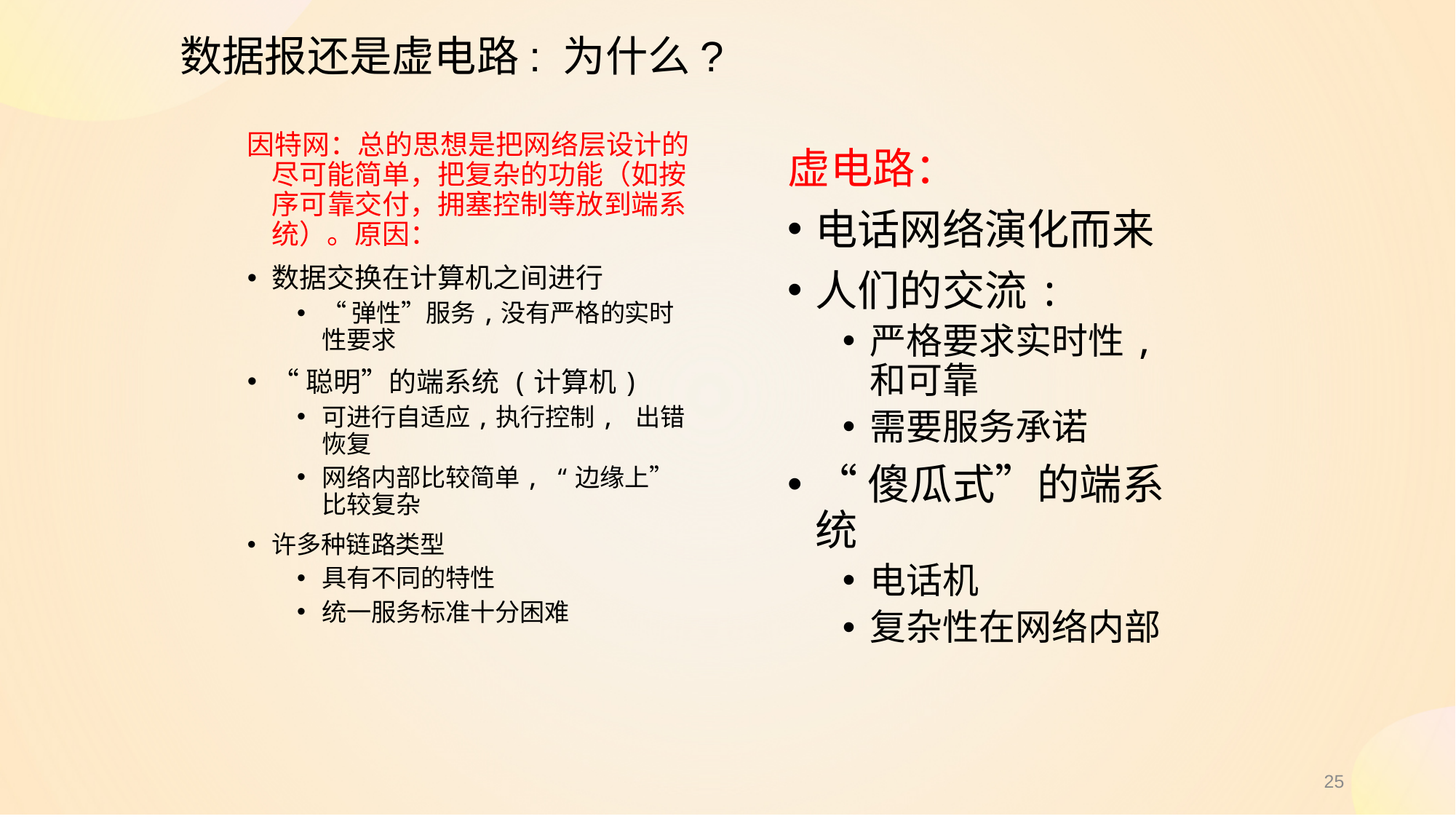

# 数据报还是虚电路: 为什么?
因特网：总的思想是把网络层设计的尽可能简单，把复杂的功能（如按序可靠交付，拥塞控制等放到端系统）。原因：
数据交换在计算机之间进行
“弹性”服务,没有严格的实时性要求
“聪明”的端系统 (计算机)
可进行自适应,执行控制, 出错恢复
网络内部比较简单, “边缘上”比较复杂
许多种链路类型
具有不同的特性
统一服务标准十分困难
虚电路：
电话网络演化而来
人们的交流:
严格要求实时性, 和可靠
需要服务承诺
“傻瓜式”的端系统
电话机
复杂性在网络内部
25